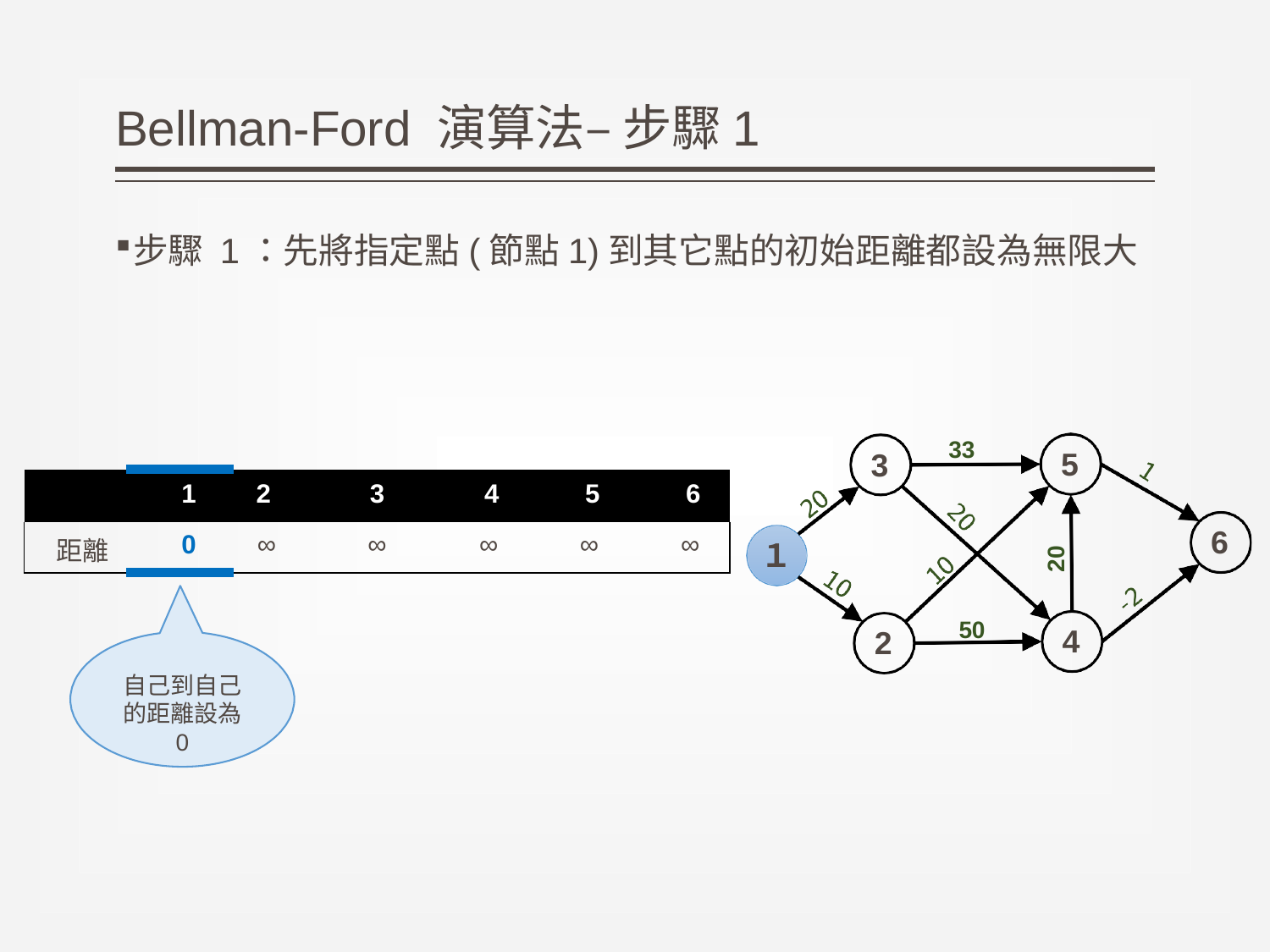

# Bellman-Ford 演算法– 步驟1
步驟 1：先將指定點(節點1)到其它點的初始距離都設為無限大

33
5
3
|  | 1 | 2 | 3 | 4 | 5 | 6 |
| --- | --- | --- | --- | --- | --- | --- |
| 距離 | 0 | ∞ | ∞ | ∞ | ∞ | ∞ |
6

１
20

50
4
2
自己到自己
的距離設為 0